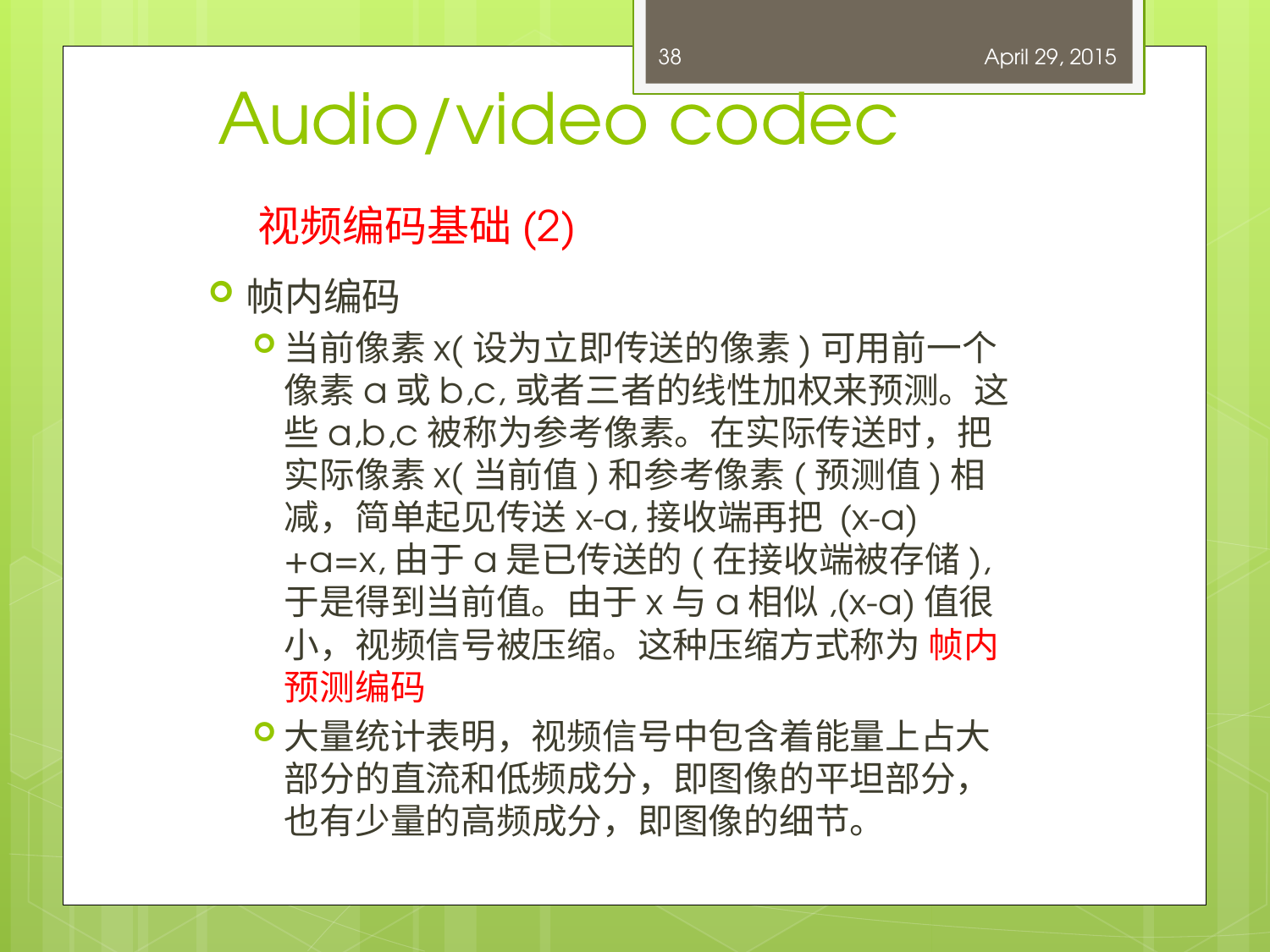

38
April 29, 2015
# Audio/video codec
视频编码基础(2)
帧内编码
当前像素x(设为立即传送的像素)可用前一个像素a或b,c,或者三者的线性加权来预测。这些a,b,c被称为参考像素。在实际传送时，把实际像素x(当前值)和参考像素(预测值)相减，简单起见传送x-a,接收端再把 (x-a)+a=x,由于a是已传送的(在接收端被存储),于是得到当前值。由于x与a相似,(x-a)值很小，视频信号被压缩。这种压缩方式称为 帧内预测编码
大量统计表明，视频信号中包含着能量上占大部分的直流和低频成分，即图像的平坦部分，也有少量的高频成分，即图像的细节。